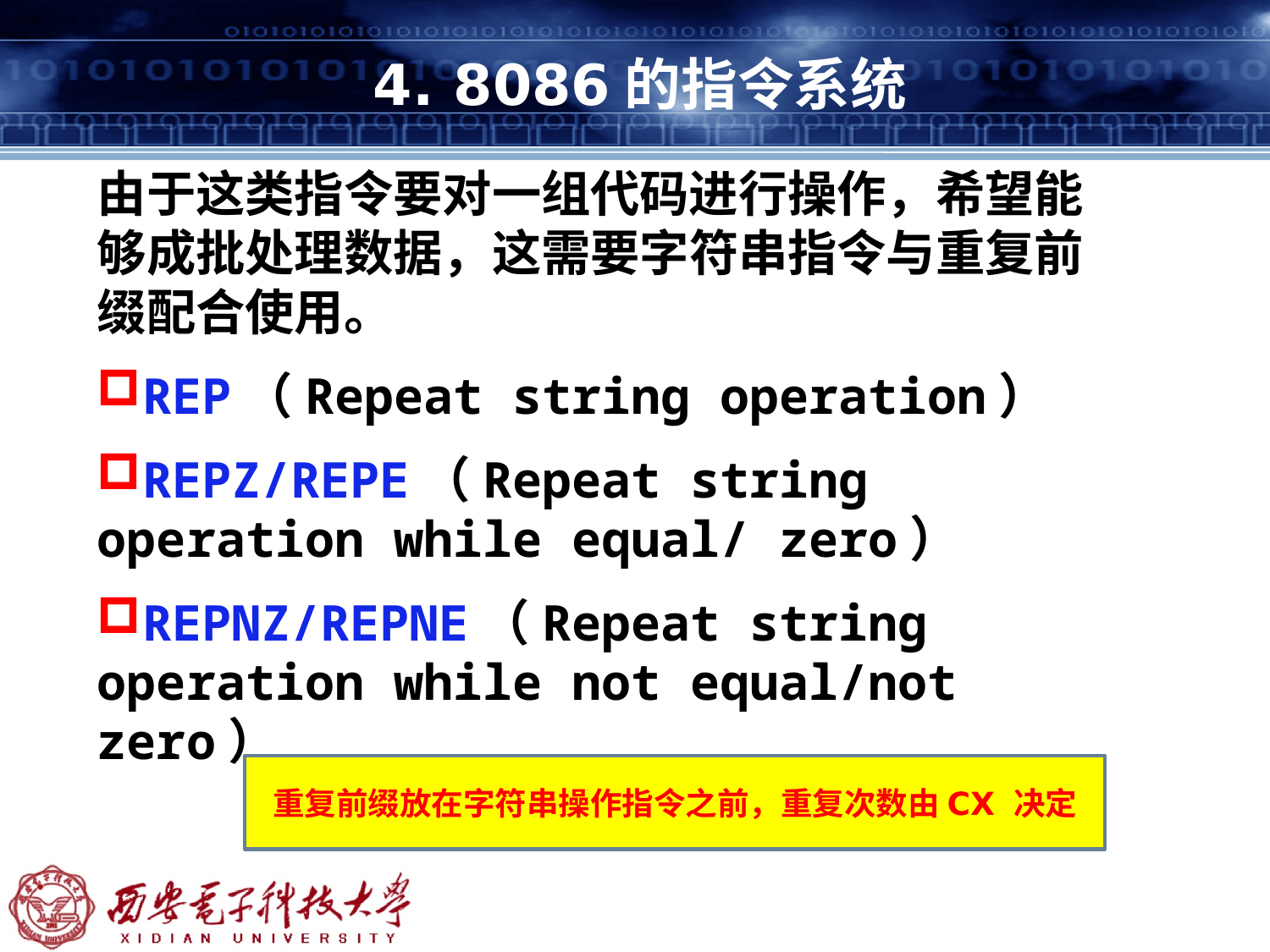

4. 8086的指令系统
由于这类指令要对一组代码进行操作，希望能够成批处理数据，这需要字符串指令与重复前缀配合使用。
REP（Repeat string operation）
REPZ/REPE（Repeat string operation while equal/ zero）
REPNZ/REPNE（Repeat string operation while not equal/not zero）
重复前缀放在字符串操作指令之前，重复次数由CX 决定